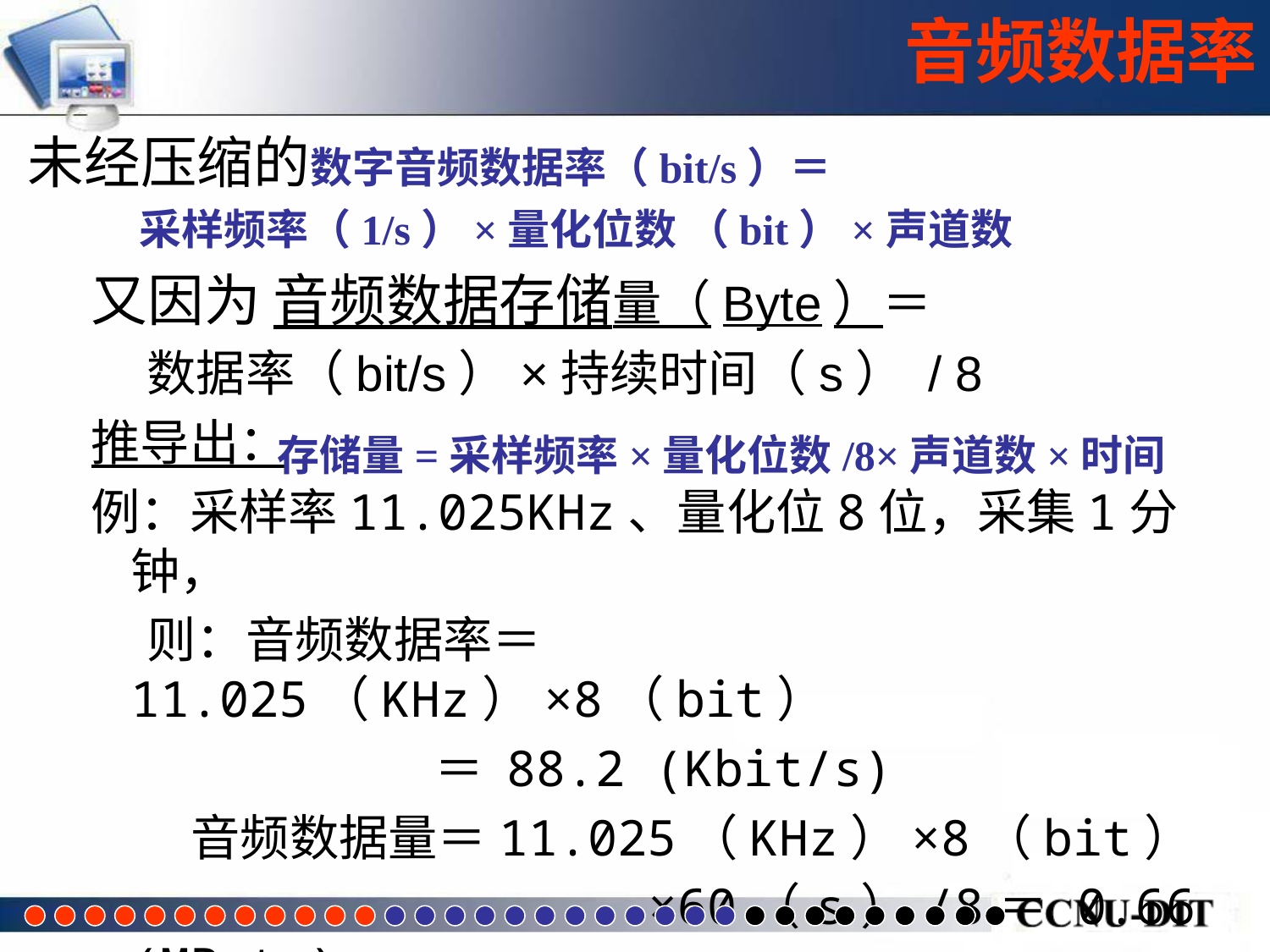

音频数据率
未经压缩的数字音频数据率（bit/s）＝
    采样频率（1/s）×量化位数 （bit）×声道数
又因为 音频数据存储量（Byte）＝
    数据率（bit/s）×持续时间（s） / 8
推导出：
例：采样率11.025KHz、量化位8位，采集1分钟，
    则：音频数据率＝11.025（KHz）×8（bit）
		               ＝ 88.2 (Kbit/s)
        音频数据量＝11.025（KHz）×8（bit）
                 ×60（s）/8＝ 0.66 (MByte)
存储量=采样频率×量化位数/8×声道数×时间